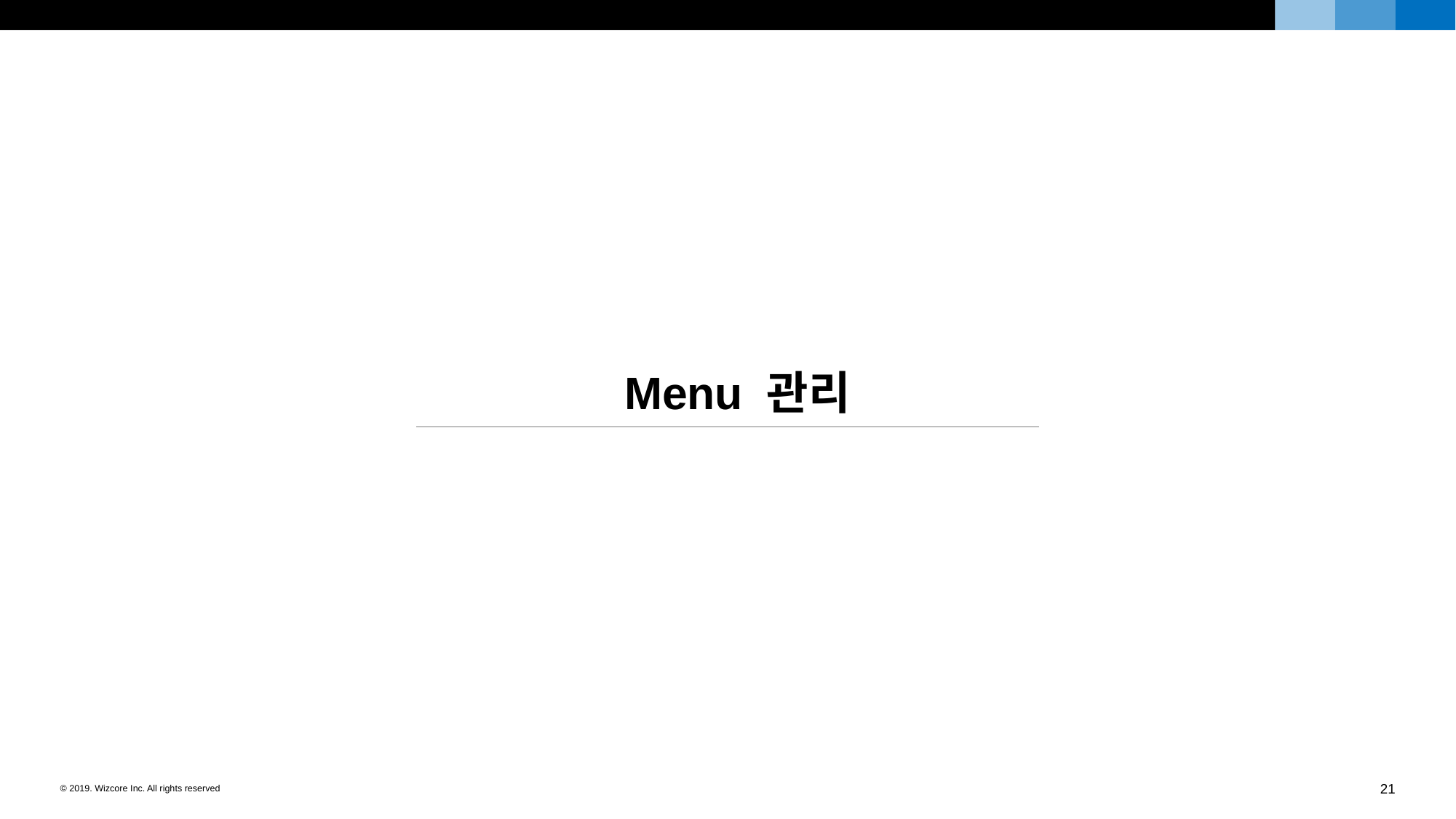

Menu 관리
21
© 2019. Wizcore Inc. All rights reserved